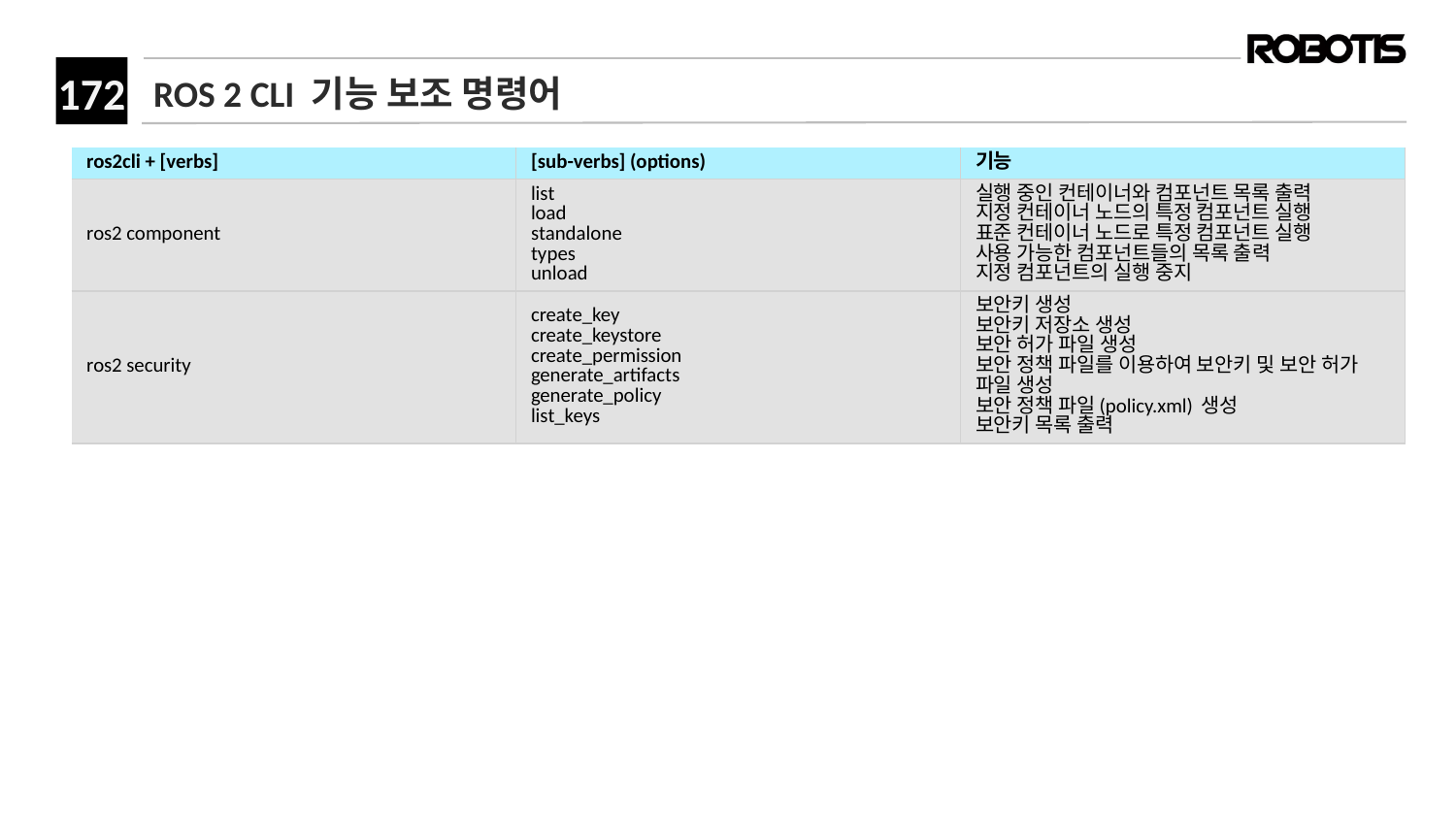

# ROS 2 CLI 기능 보조 명령어
| ros2cli + [verbs] | [sub-verbs] (options) | 기능 |
| --- | --- | --- |
| ros2 component | list load standalone types unload | 실행 중인 컨테이너와 컴포넌트 목록 출력 지정 컨테이너 노드의 특정 컴포넌트 실행 표준 컨테이너 노드로 특정 컴포넌트 실행 사용 가능한 컴포넌트들의 목록 출력 지정 컴포넌트의 실행 중지 |
| ros2 security | create\_key create\_keystore create\_permission generate\_artifacts generate\_policy list\_keys | 보안키 생성 보안키 저장소 생성 보안 허가 파일 생성 보안 정책 파일를 이용하여 보안키 및 보안 허가 파일 생성 보안 정책 파일(policy.xml) 생성 보안키 목록 출력 |